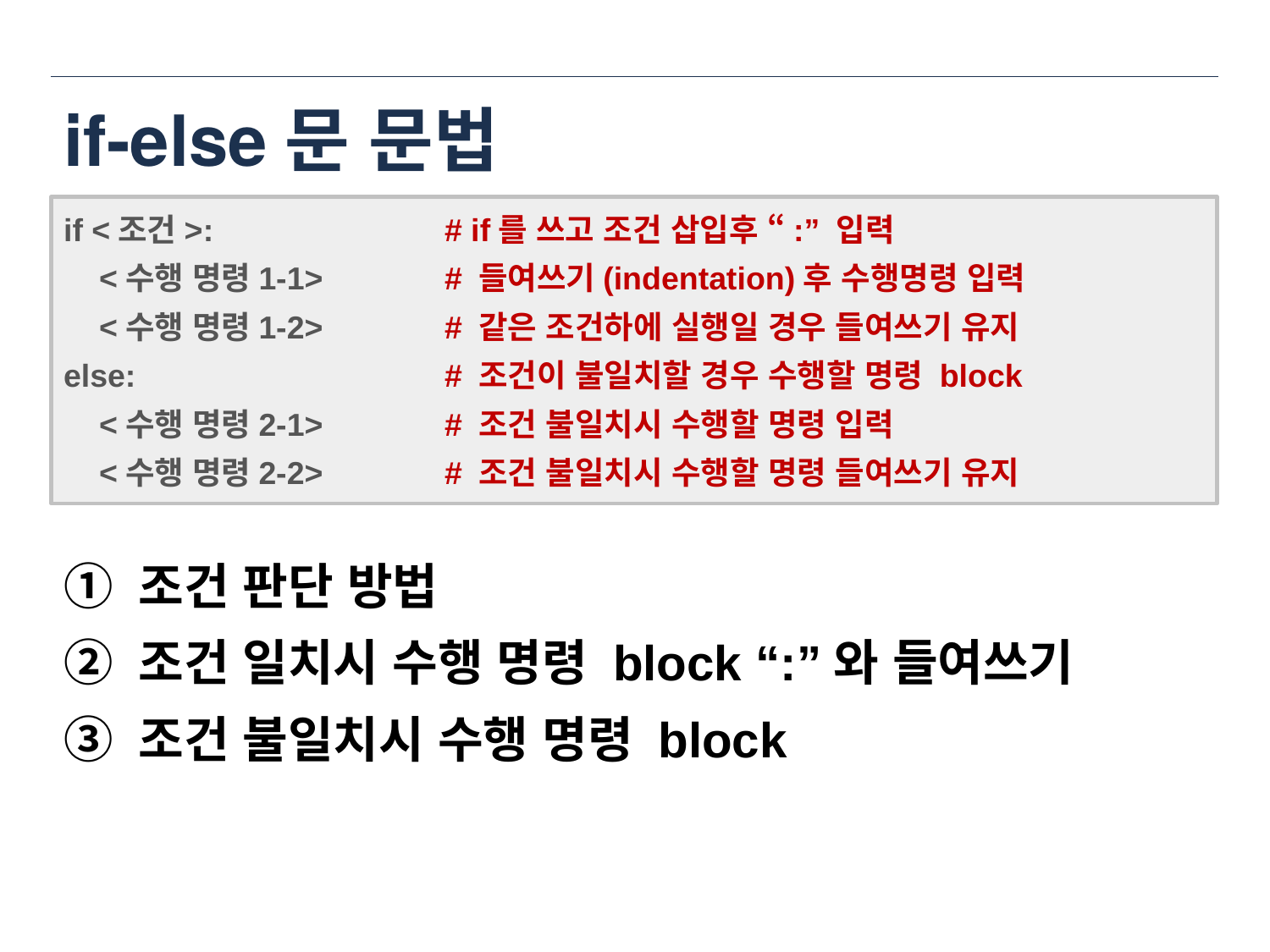

# if-else문 문법
if <조건>:		# if를 쓰고 조건 삽입후 “:” 입력
    <수행 명령1-1> 	# 들여쓰기(indentation)후 수행명령 입력
    <수행 명령1-2>	# 같은 조건하에 실행일 경우 들여쓰기 유지
else:			# 조건이 불일치할 경우 수행할 명령 block
    <수행 명령2-1>    	# 조건 불일치시 수행할 명령 입력
    <수행 명령2-2>	# 조건 불일치시 수행할 명령 들여쓰기 유지
① 조건 판단 방법
② 조건 일치시 수행 명령 block “:”와 들여쓰기
③ 조건 불일치시 수행 명령 block